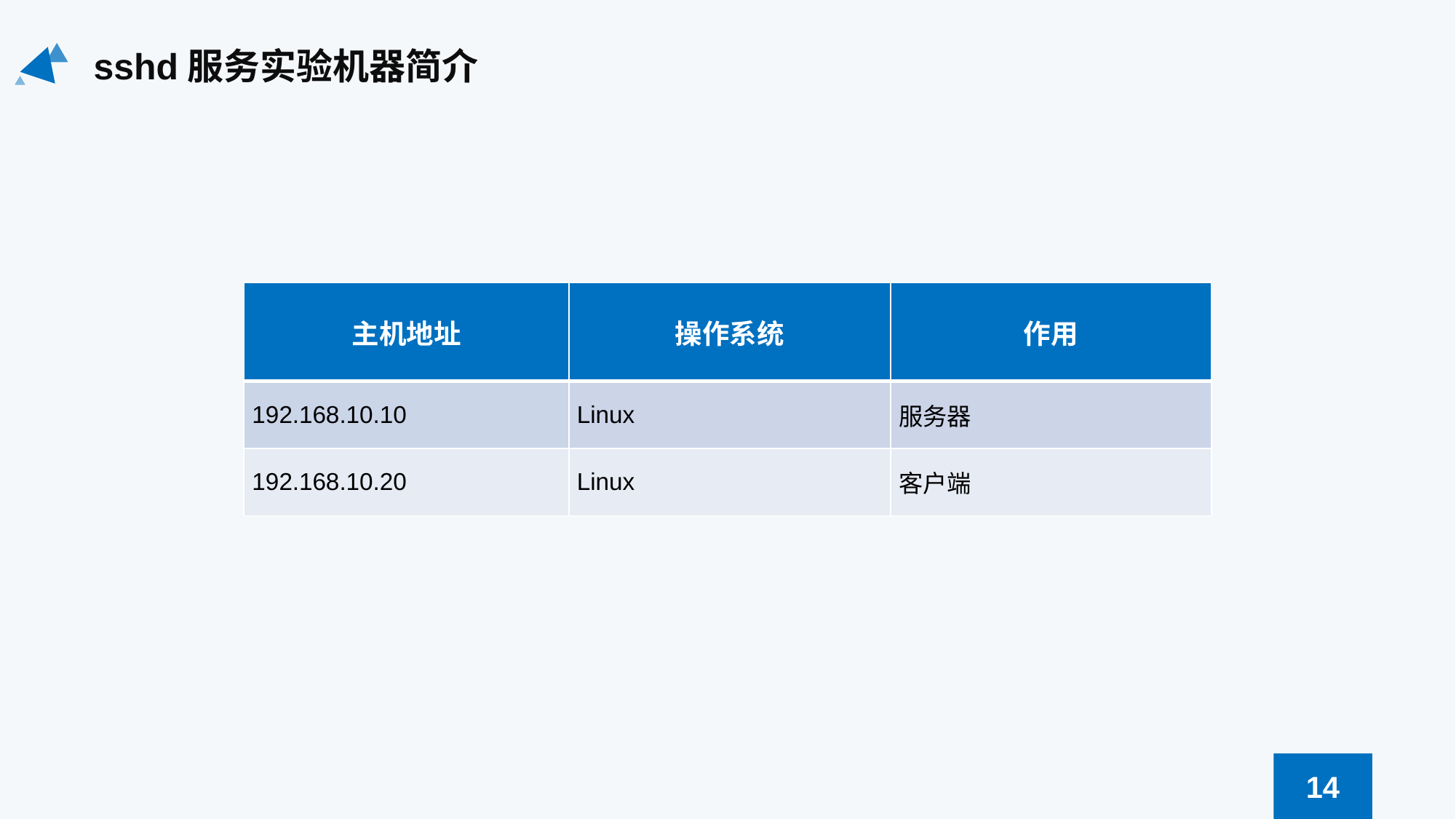

sshd服务实验机器简介

| 主机地址 | 操作系统 | 作用 |
| --- | --- | --- |
| 192.168.10.10 | Linux | 服务器 |
| 192.168.10.20 | Linux | 客户端 |

14